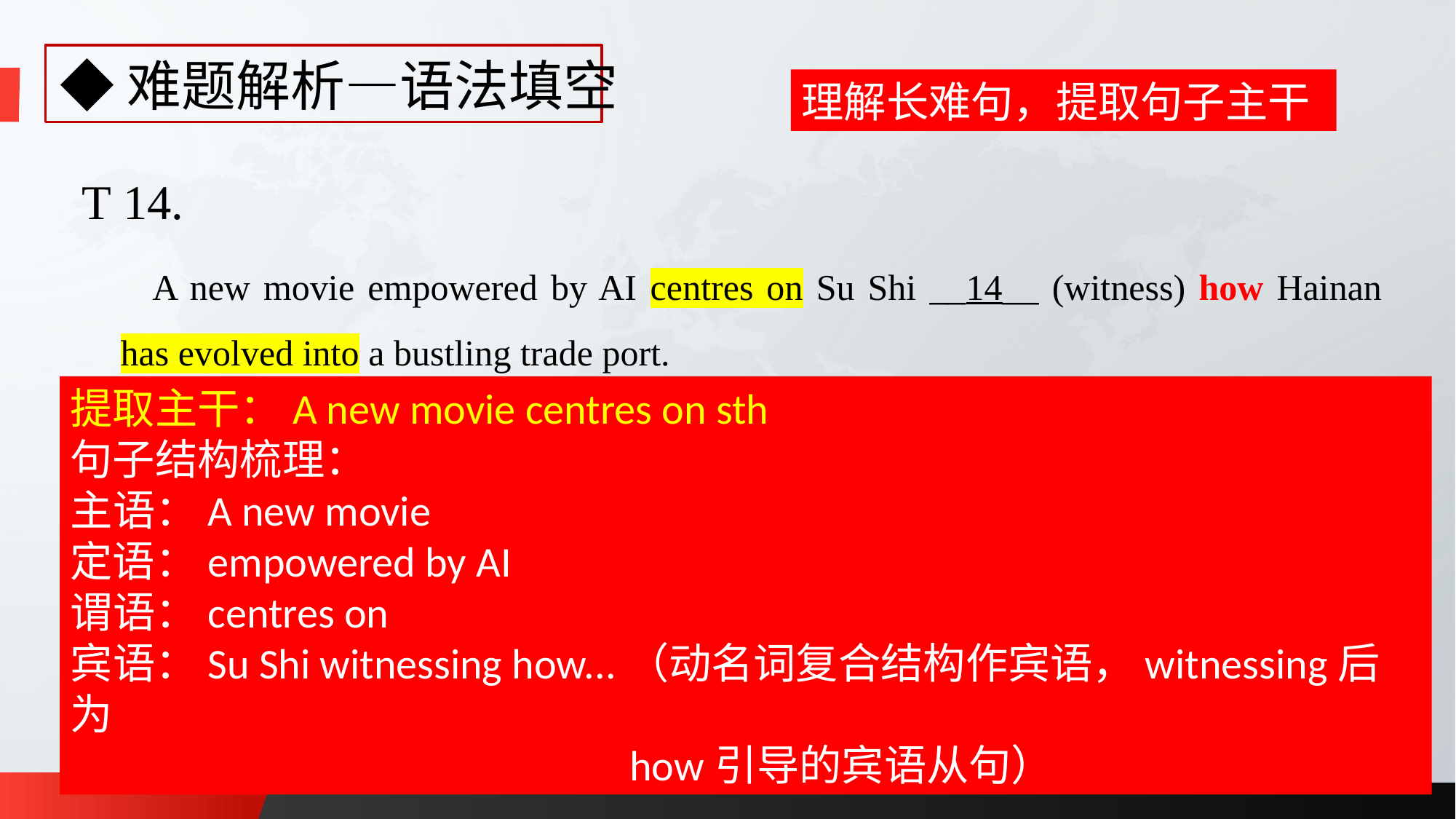

# ◆难题解析—语法填空

理解长难句，提取句子主干
T 14.
A new movie empowered by AI centres on Su Shi __14__ (witness) how Hainan has evolved into a bustling trade port.
提取主干：A new movie centres on sth
句子结构梳理：
主语：A new movie
定语：empowered by AI
谓语：centres on
宾语：Su Shi witnessing how...（动名词复合结构作宾语，witnessing后为
                                                          how引导的宾语从句）